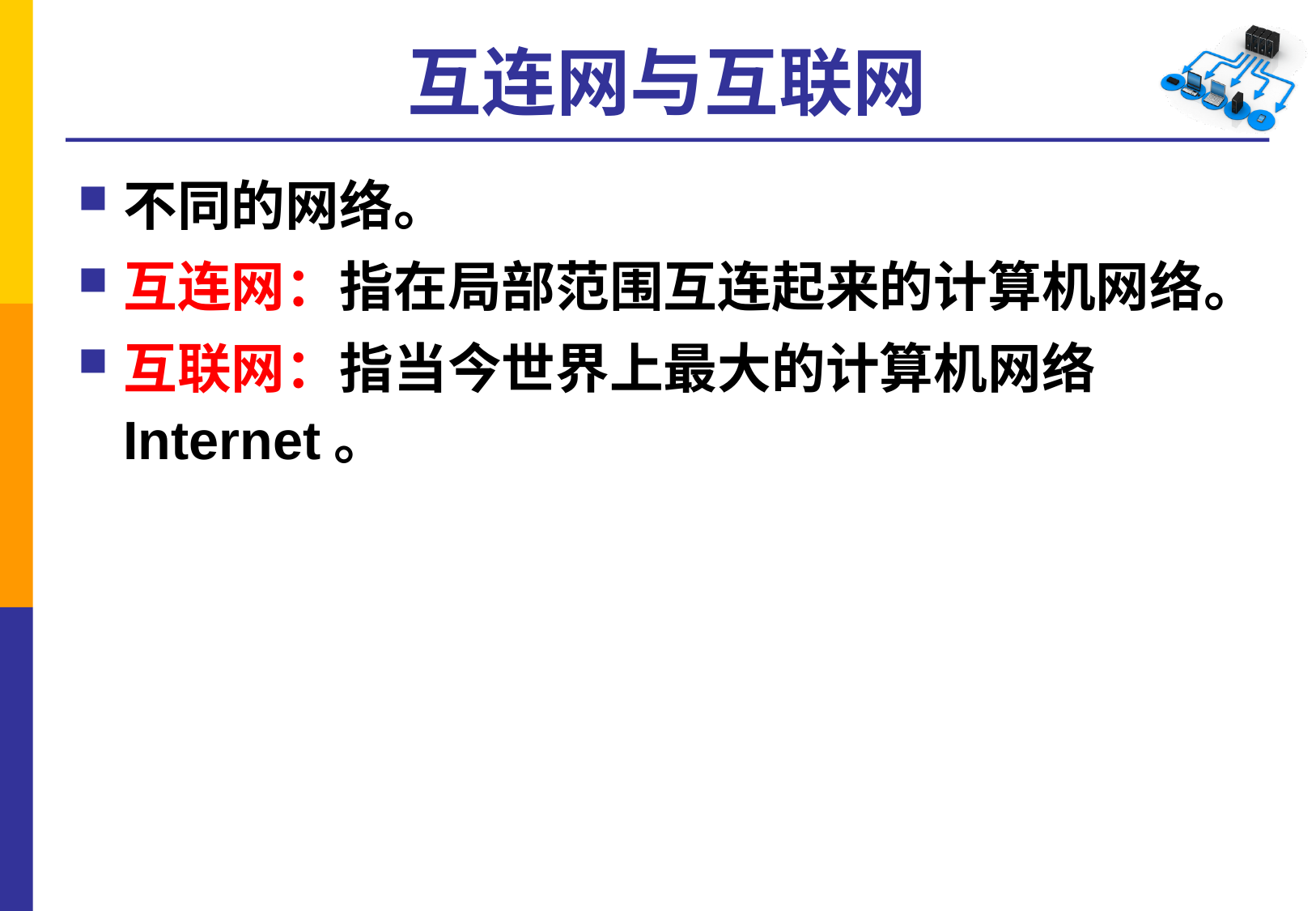

# 互连网与互联网
不同的网络。
互连网：指在局部范围互连起来的计算机网络。
互联网：指当今世界上最大的计算机网络 Internet。